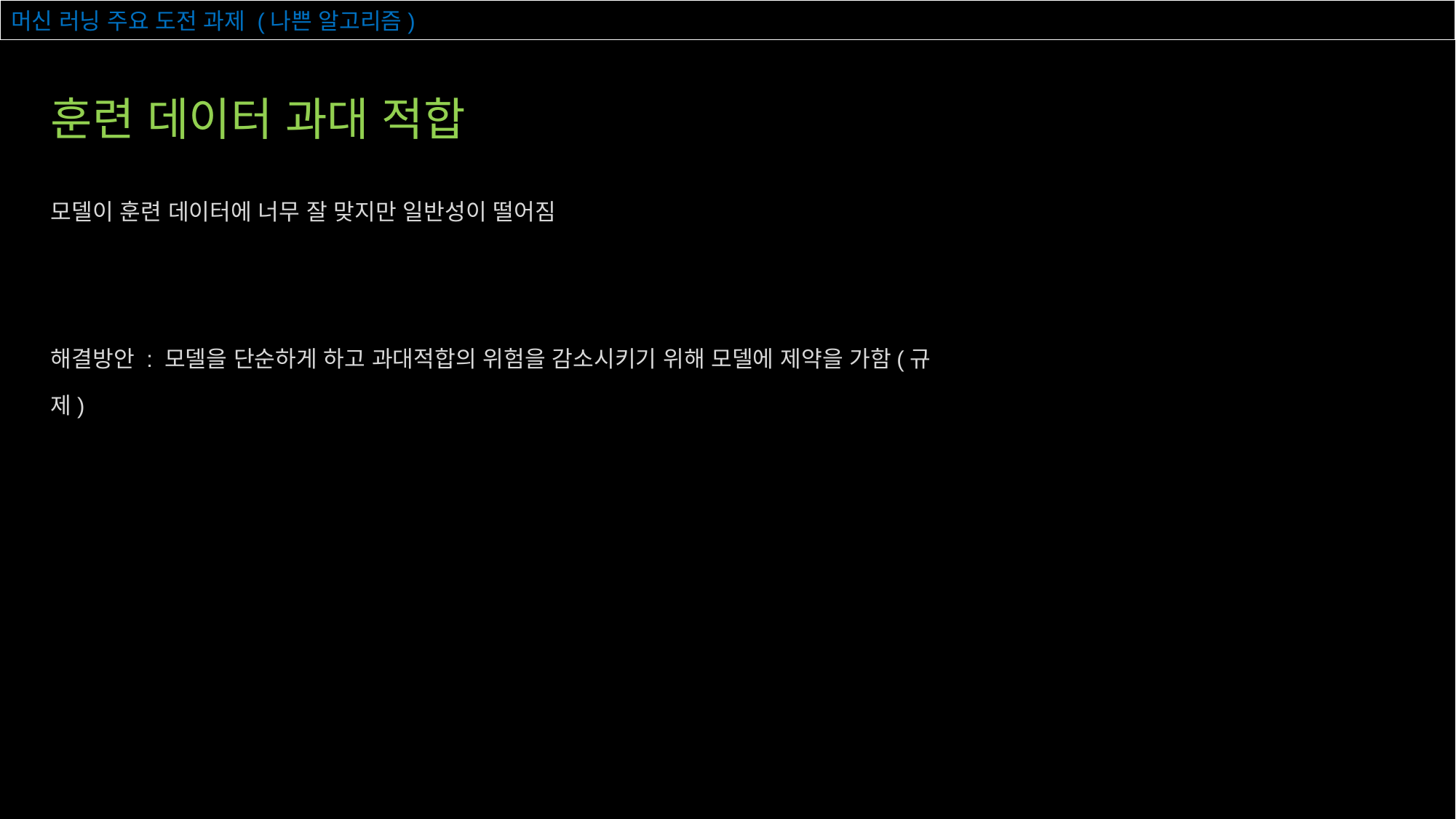

# 머신 러닝 주요 도전 과제 (나쁜 알고리즘)
훈련 데이터 과대 적합
모델이 훈련 데이터에 너무 잘 맞지만 일반성이 떨어짐

해결방안 : 모델을 단순하게 하고 과대적합의 위험을 감소시키기 위해 모델에 제약을 가함(규제)